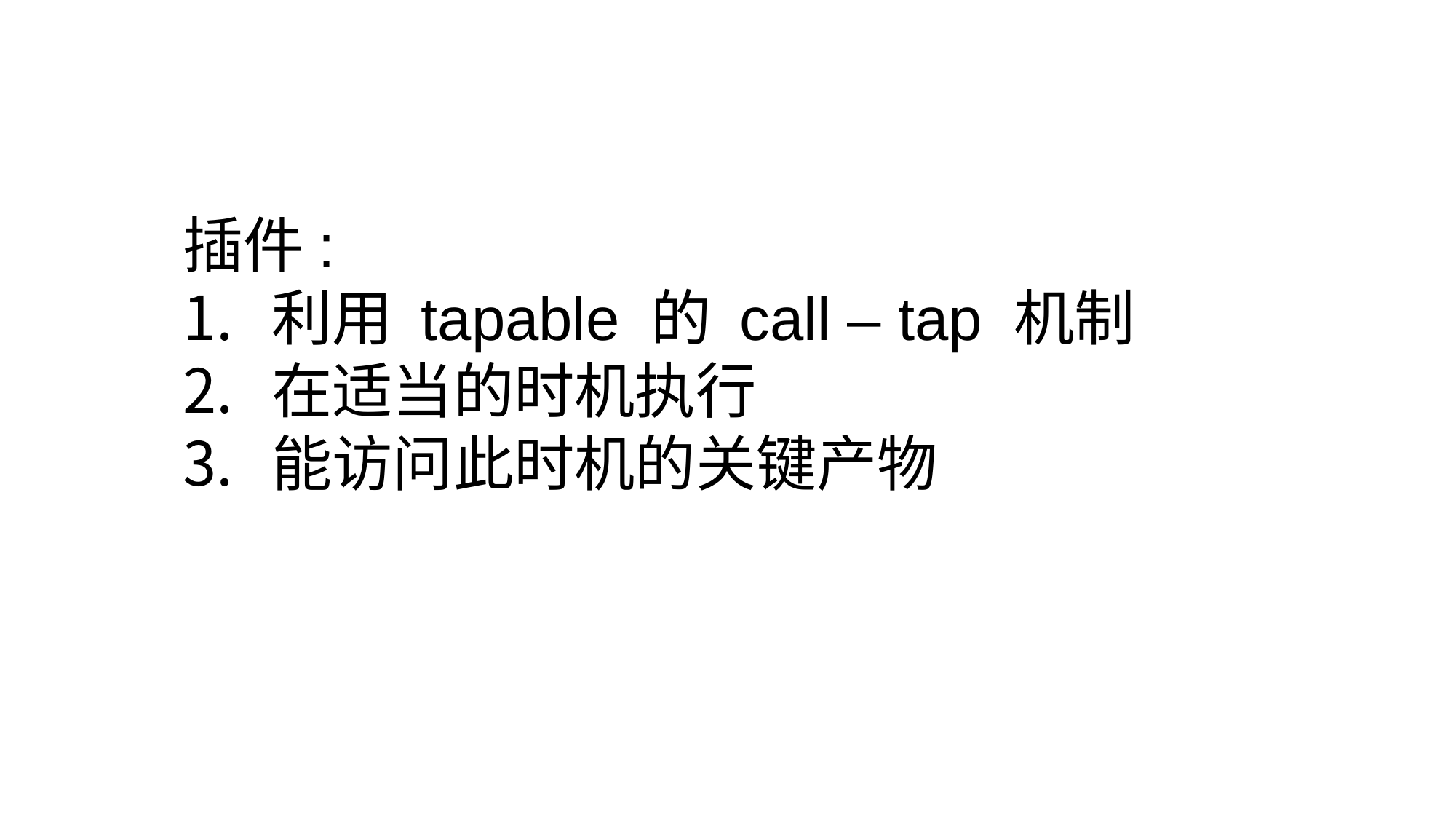

插件:
利用 tapable 的 call – tap 机制
在适当的时机执行
能访问此时机的关键产物